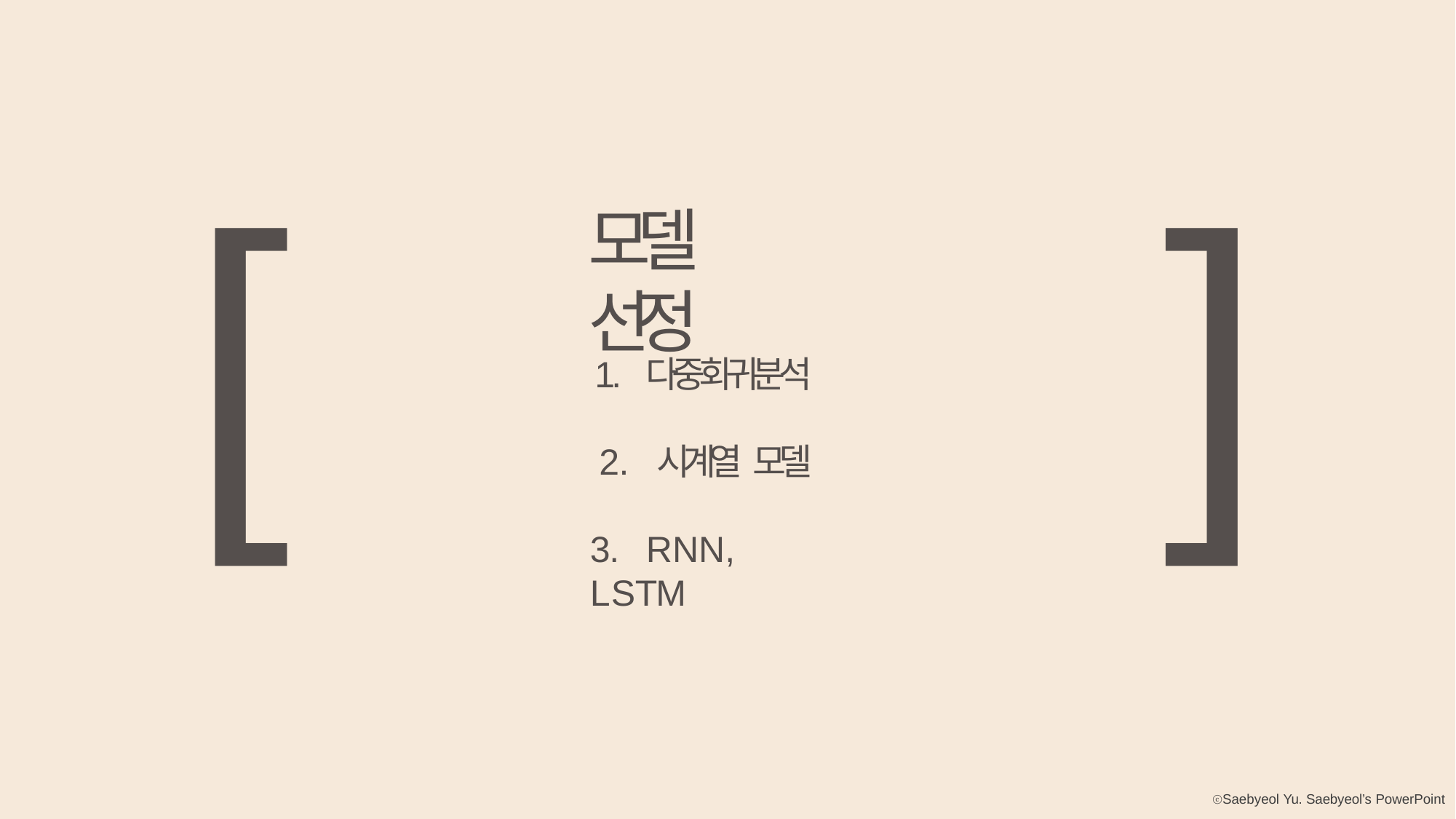

# [
]
모델 선정
1.	다중회귀분석
2.	시계열 모델
3.	RNN, LSTM
ⓒSaebyeol Yu. Saebyeol’s PowerPoint